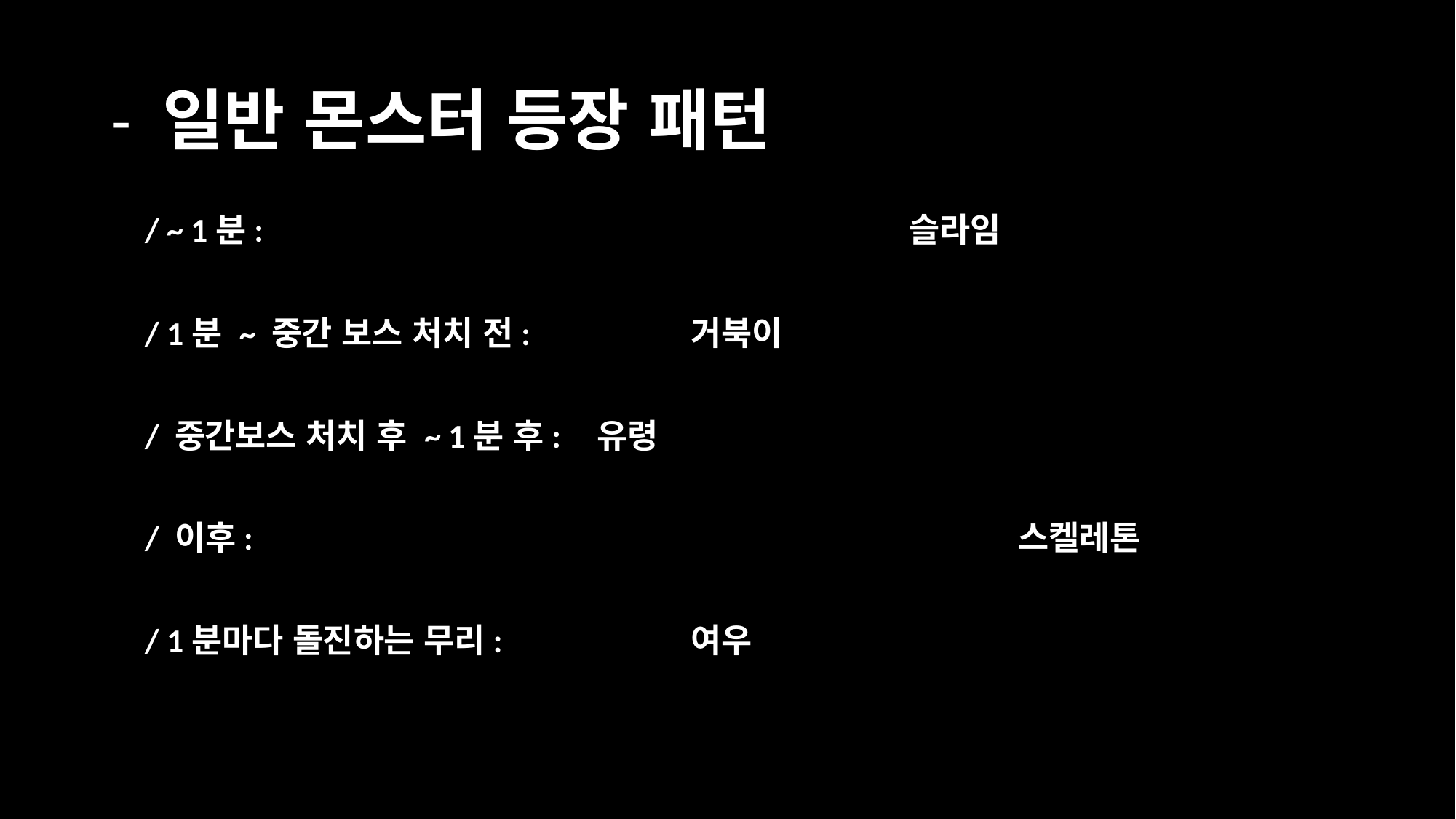

# - 일반 몬스터 등장 패턴
/ ~ 1분: 						슬라임
/ 1분 ~ 중간 보스 처치 전: 		거북이
/ 중간보스 처치 후 ~ 1분 후:	 유령
/ 이후: 							스켈레톤
/ 1분마다 돌진하는 무리: 		여우